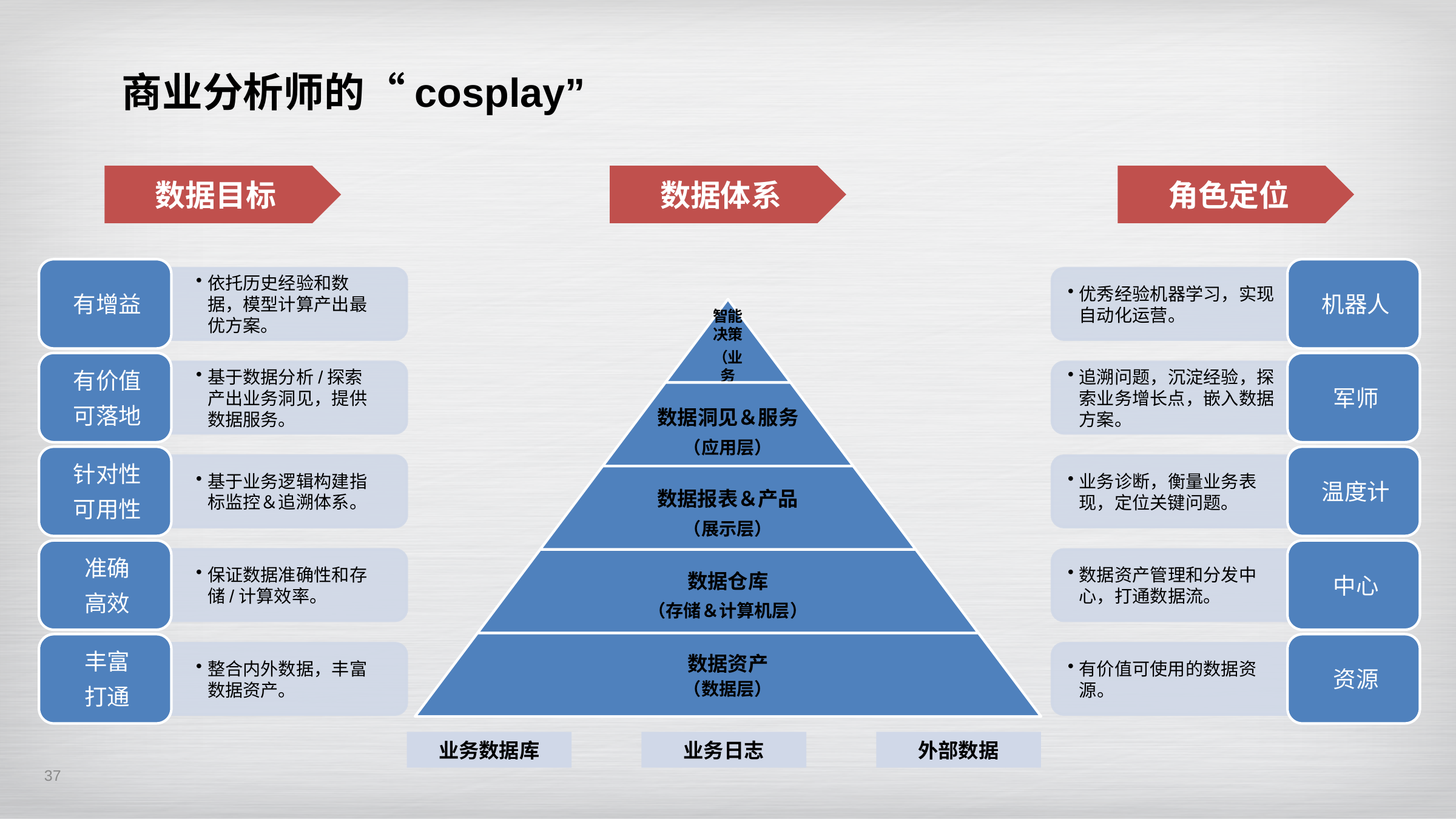

商业分析师的“cosplay”
数据目标
数据体系
角色定位
依托历史经验和数据，模型计算产出最优方案。
有增益
基于数据分析/探索产出业务洞见，提供数据服务。
有价值
可落地
基于业务逻辑构建指标监控＆追溯体系。
针对性
可用性
保证数据准确性和存储/计算效率。
准确
高效
整合内外数据，丰富数据资产。
丰富
打通
优秀经验机器学习，实现自动化运营。
机器人
追溯问题，沉淀经验，探索业务增长点，嵌入数据方案。
军师
业务诊断，衡量业务表现，定位关键问题。
温度计
数据资产管理和分发中心，打通数据流。
中心
有价值可使用的数据资源。
资源
智能决策
（业务层）
数据洞见＆服务
（应用层）
数据报表＆产品
（展示层）
数据仓库
（存储＆计算机层）
数据资产
（数据层）
业务数据库
业务日志
外部数据